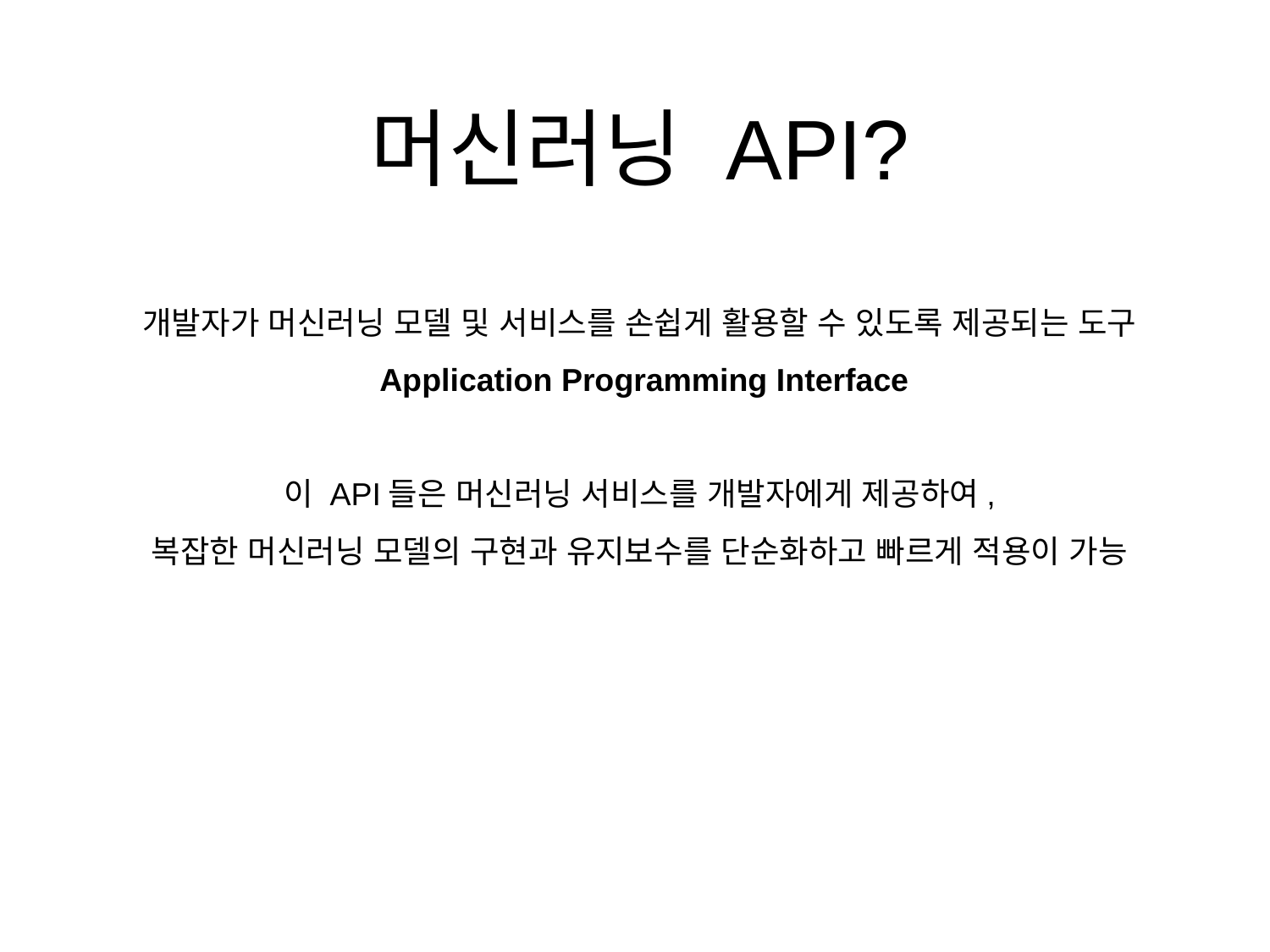

머신러닝 API?
개발자가 머신러닝 모델 및 서비스를 손쉽게 활용할 수 있도록 제공되는 도구
 Application Programming Interface

이 API들은 머신러닝 서비스를 개발자에게 제공하여,
복잡한 머신러닝 모델의 구현과 유지보수를 단순화하고 빠르게 적용이 가능